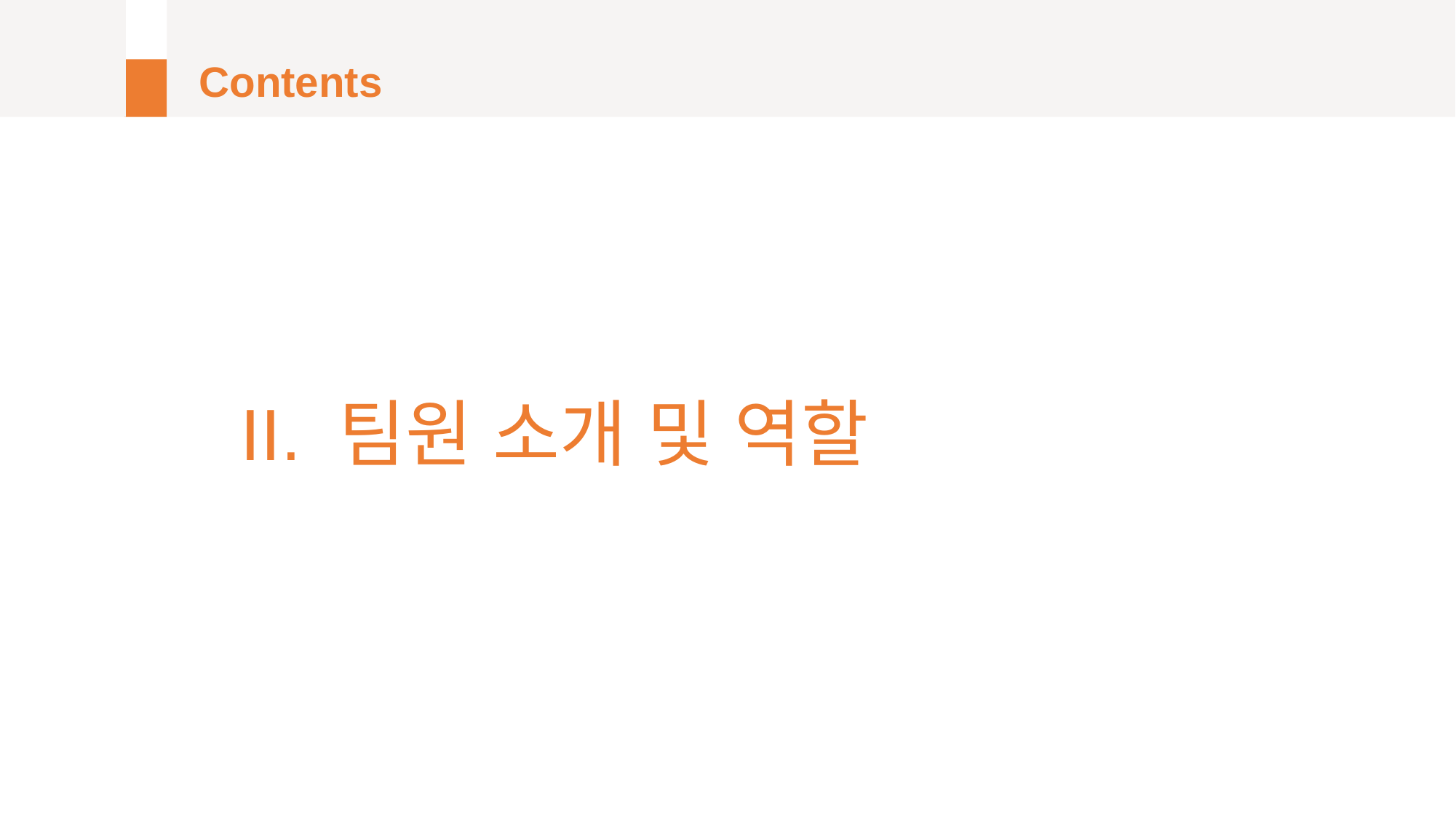

# Contents
II. 팀원 소개 및 역할